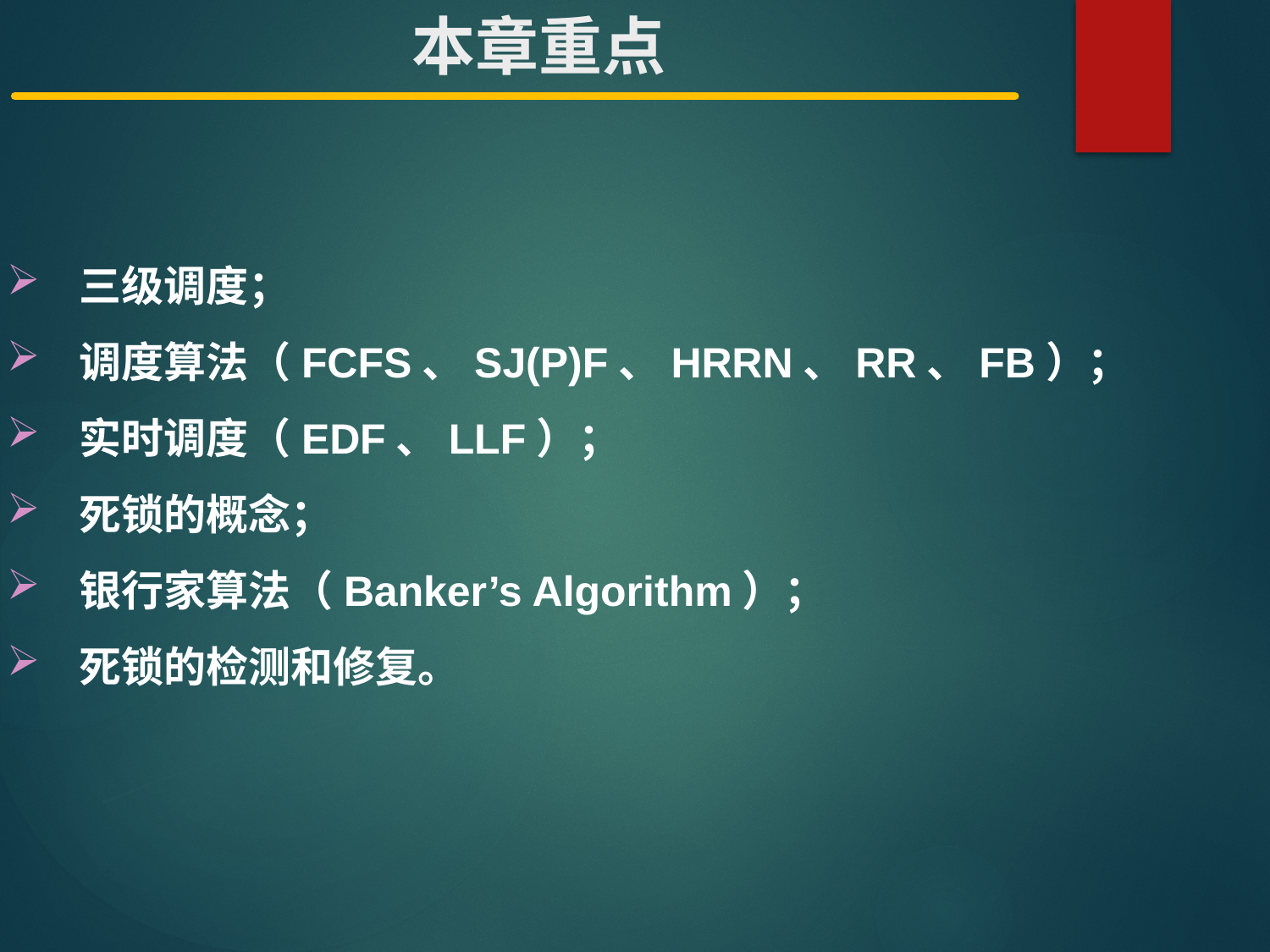

# 本章重点
   三级调度；
   调度算法（FCFS、SJ(P)F、HRRN、RR、FB）；
   实时调度（EDF、LLF）；
   死锁的概念；
   银行家算法（Banker’s Algorithm）；
   死锁的检测和修复。